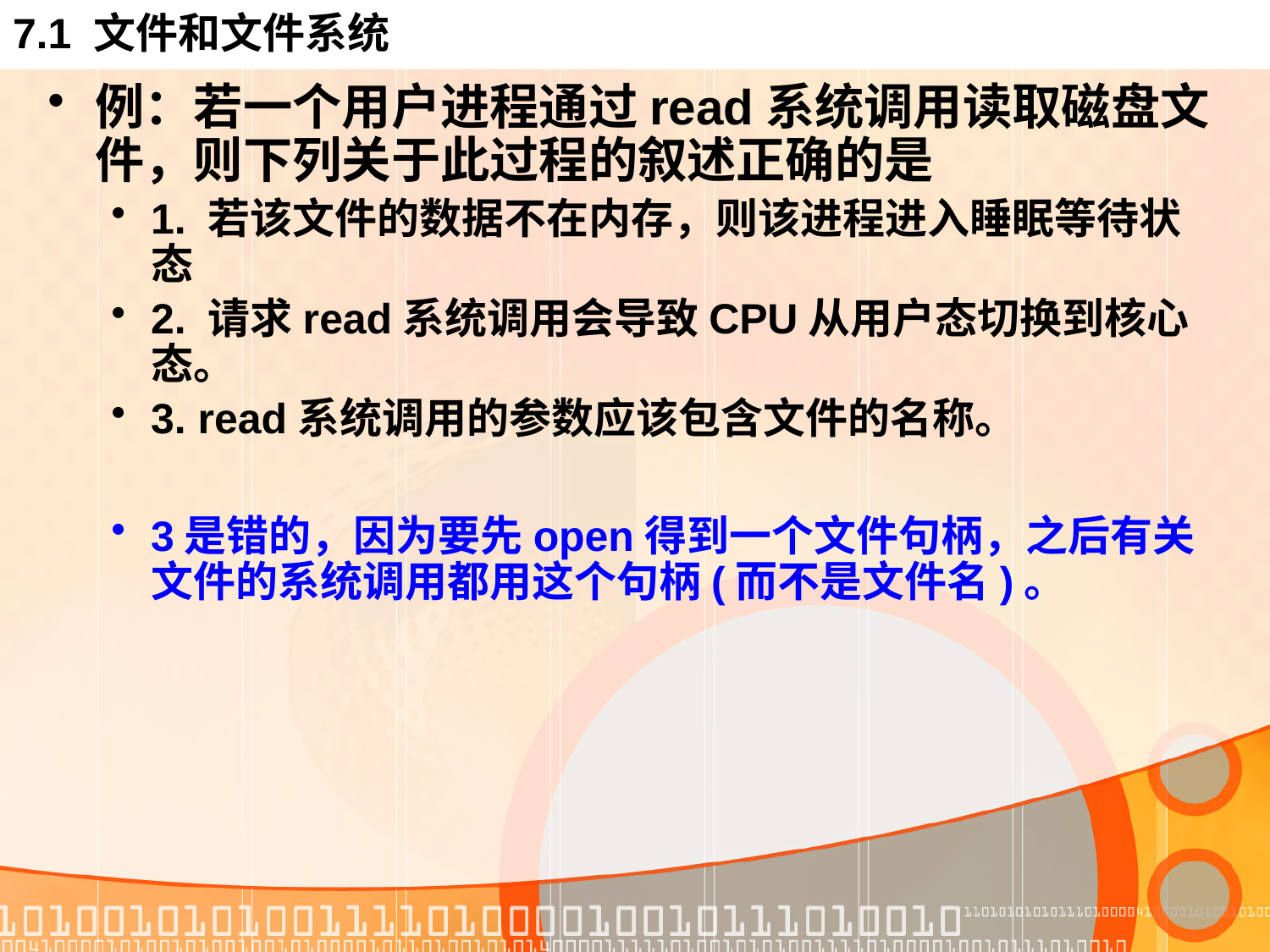

# 7.1 文件和文件系统
例：若一个用户进程通过read系统调用读取磁盘文件，则下列关于此过程的叙述正确的是
1. 若该文件的数据不在内存，则该进程进入睡眠等待状态
2. 请求read系统调用会导致CPU从用户态切换到核心态。
3. read系统调用的参数应该包含文件的名称。

3是错的，因为要先open得到一个文件句柄，之后有关文件的系统调用都用这个句柄(而不是文件名)。